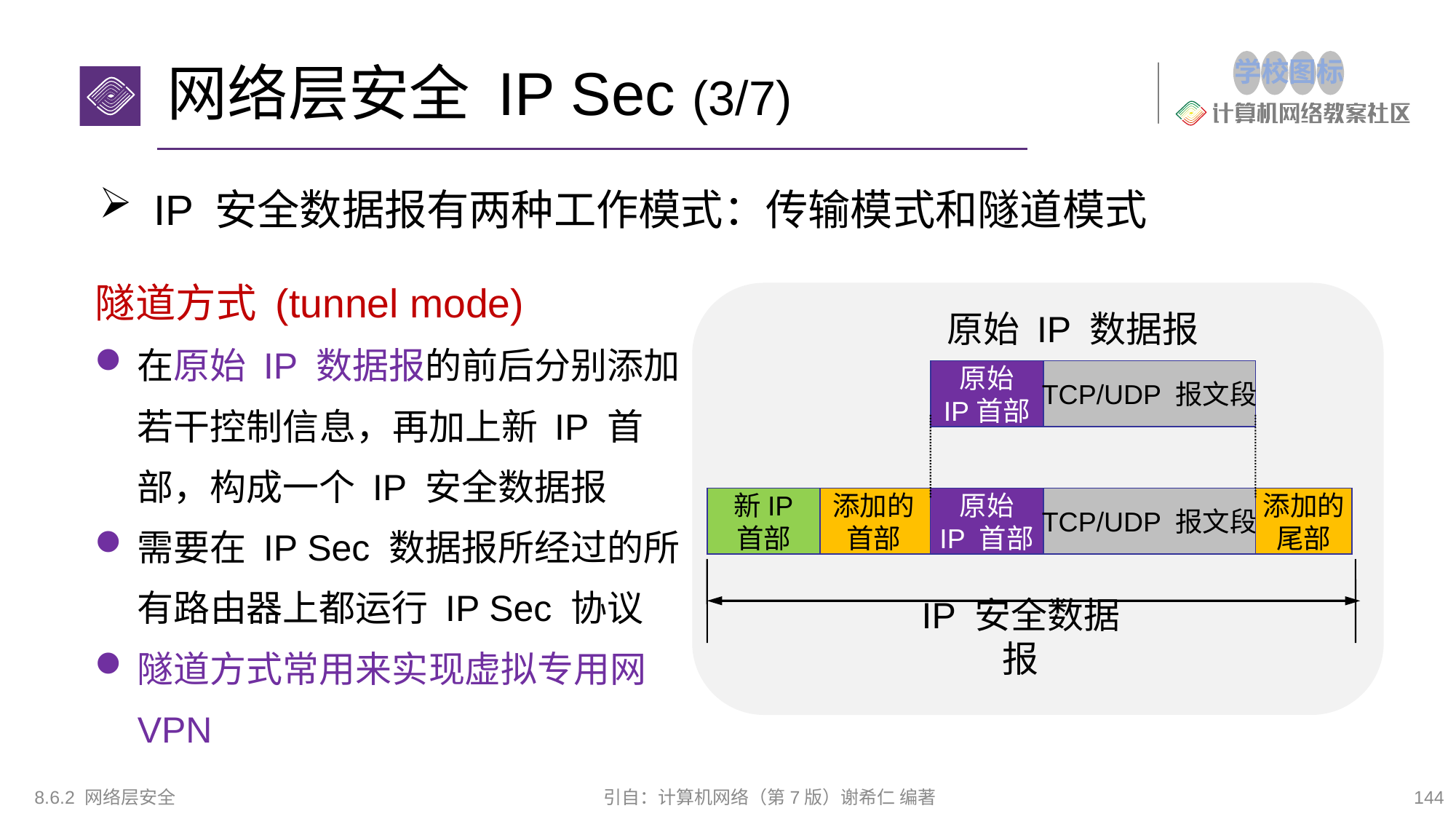

# 网络层安全 IP Sec (3/7)
IP 安全数据报有两种工作模式：传输模式和隧道模式
隧道方式 (tunnel mode)
在原始 IP 数据报的前后分别添加若干控制信息，再加上新 IP 首部，构成一个 IP 安全数据报
需要在 IP Sec 数据报所经过的所有路由器上都运行 IP Sec 协议
隧道方式常用来实现虚拟专用网 VPN

原始 IP 数据报
原始
IP首部
TCP/UDP 报文段

添加的
首部
原始
IP 首部
TCP/UDP 报文段
添加的
尾部

IP 安全数据报
新IP
首部
8.6.2 网络层安全
引自：计算机网络（第7版）谢希仁 编著
144